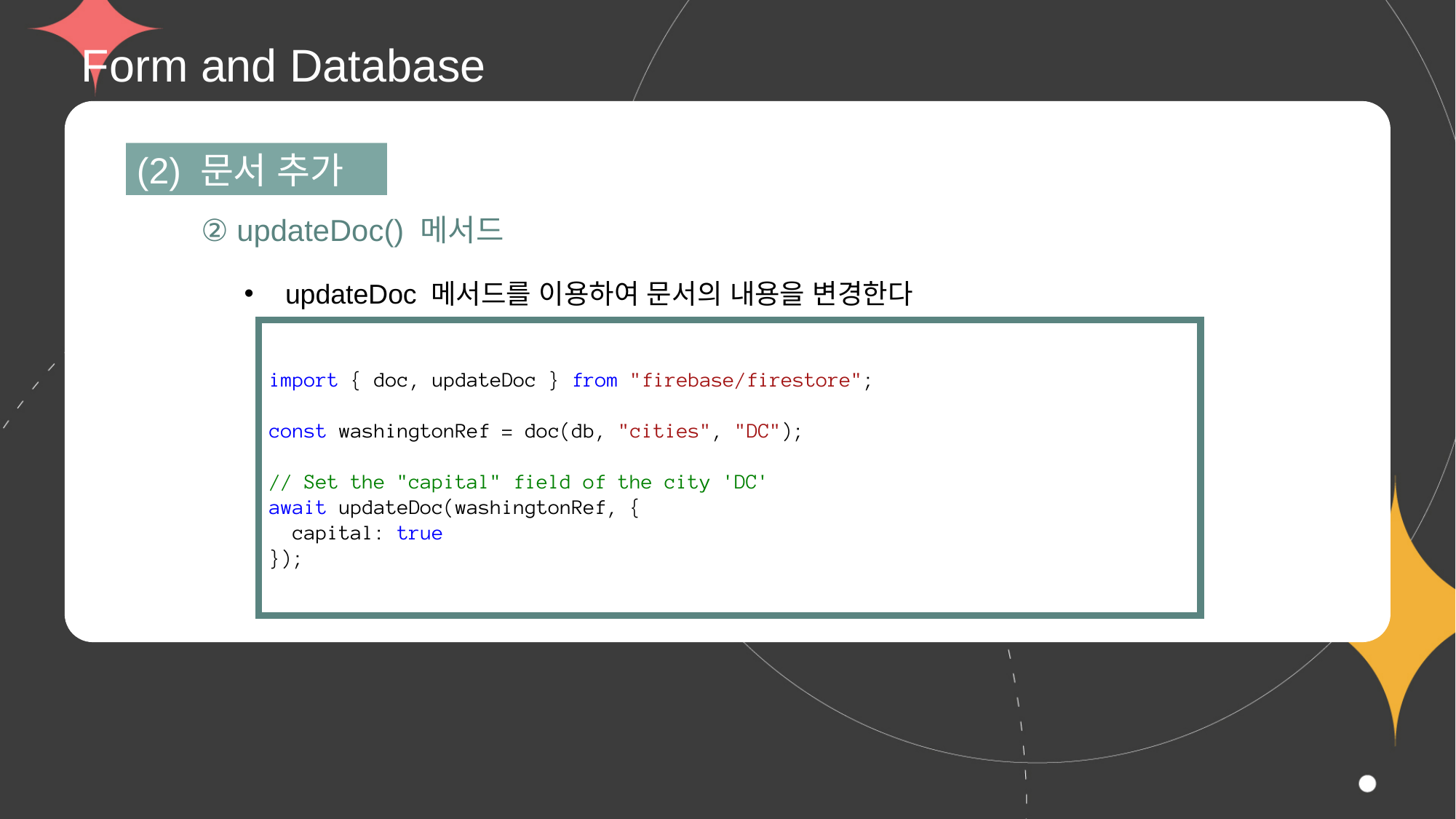

# Form and Database
(2) 문서 추가
② updateDoc() 메서드
updateDoc 메서드를 이용하여 문서의 내용을 변경한다
import { doc, updateDoc } from "firebase/firestore";

const washingtonRef = doc(db, "cities", "DC");
// Set the "capital" field of the city 'DC'
await updateDoc(washingtonRef, {
  capital: true
});